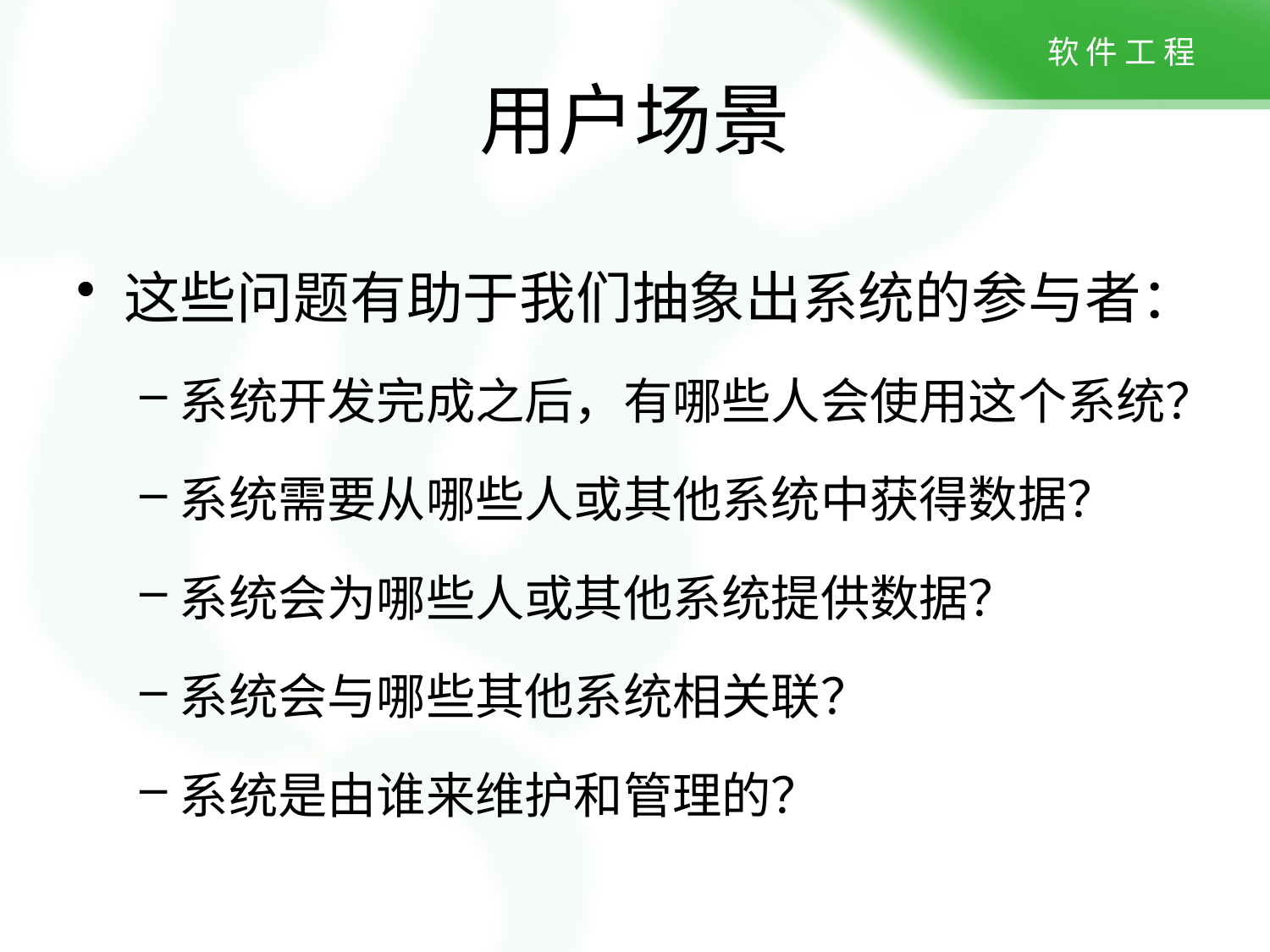

# 用户场景
这些问题有助于我们抽象出系统的参与者：
系统开发完成之后，有哪些人会使用这个系统？
系统需要从哪些人或其他系统中获得数据？
系统会为哪些人或其他系统提供数据？
系统会与哪些其他系统相关联？
系统是由谁来维护和管理的？